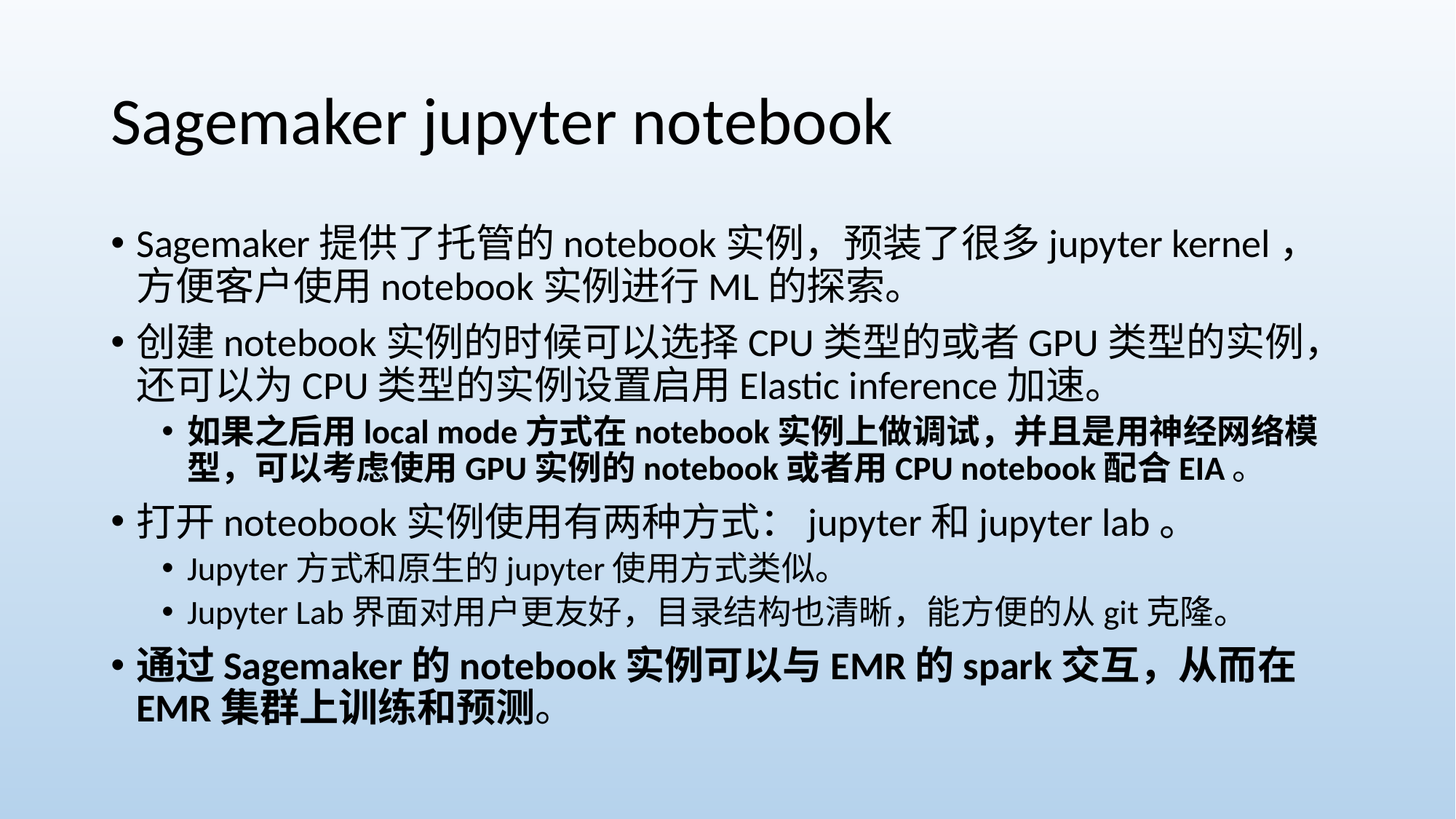

# Sagemaker jupyter notebook
Sagemaker提供了托管的notebook实例，预装了很多jupyter kernel，方便客户使用notebook实例进行ML的探索。
创建notebook实例的时候可以选择CPU类型的或者GPU类型的实例，还可以为CPU类型的实例设置启用Elastic inference加速。
如果之后用local mode方式在notebook实例上做调试，并且是用神经网络模型，可以考虑使用GPU实例的notebook或者用CPU notebook配合EIA。
打开noteobook实例使用有两种方式：jupyter和jupyter lab。
Jupyter方式和原生的jupyter使用方式类似。
Jupyter Lab界面对用户更友好，目录结构也清晰，能方便的从git克隆。
通过Sagemaker的notebook实例可以与EMR的spark交互，从而在EMR集群上训练和预测。